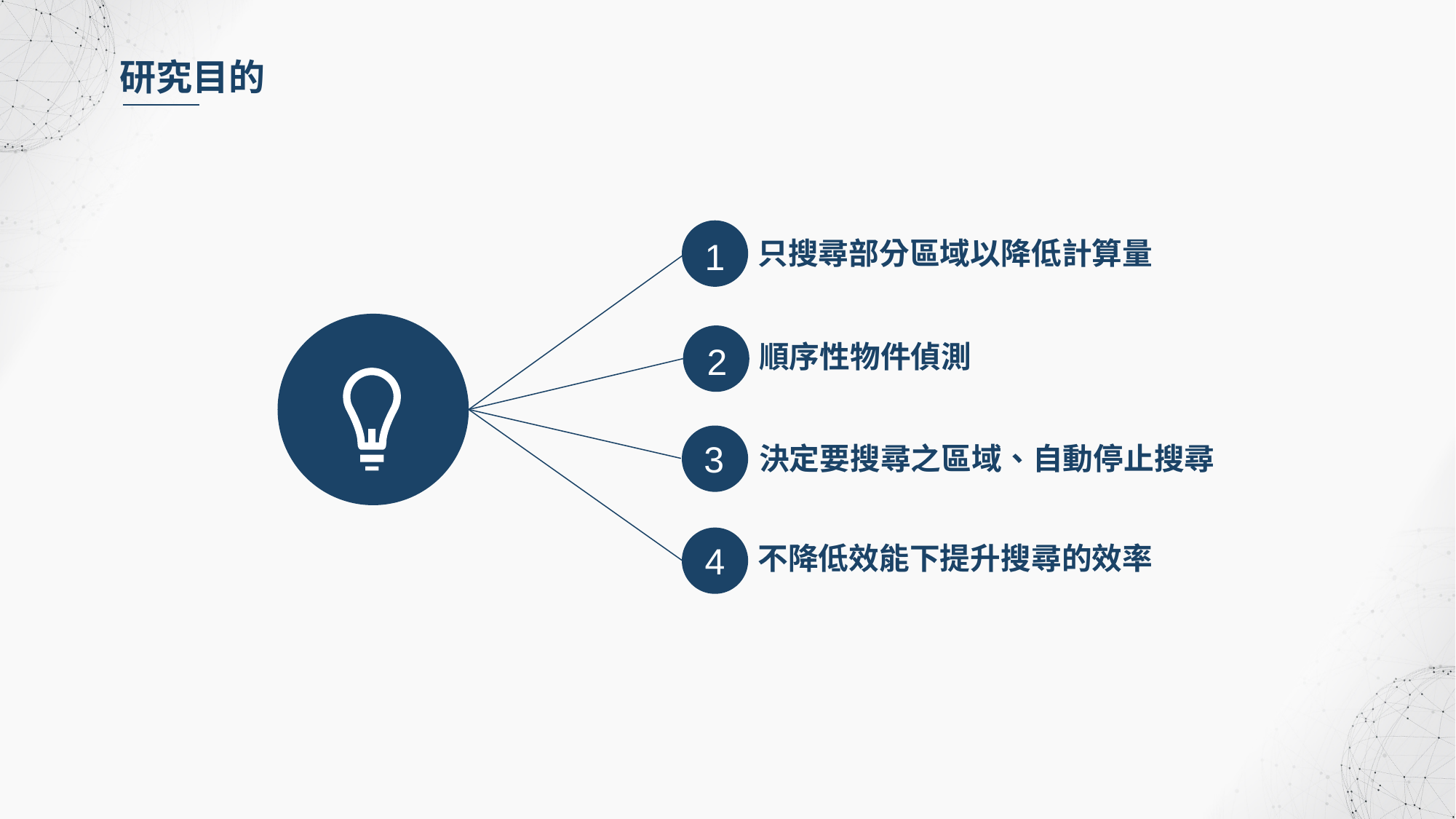

研究目的

1
只搜尋部分區域以降低計算量

2
順序性物件偵測

3
決定要搜尋之區域、自動停止搜尋

4
不降低效能下提升搜尋的效率